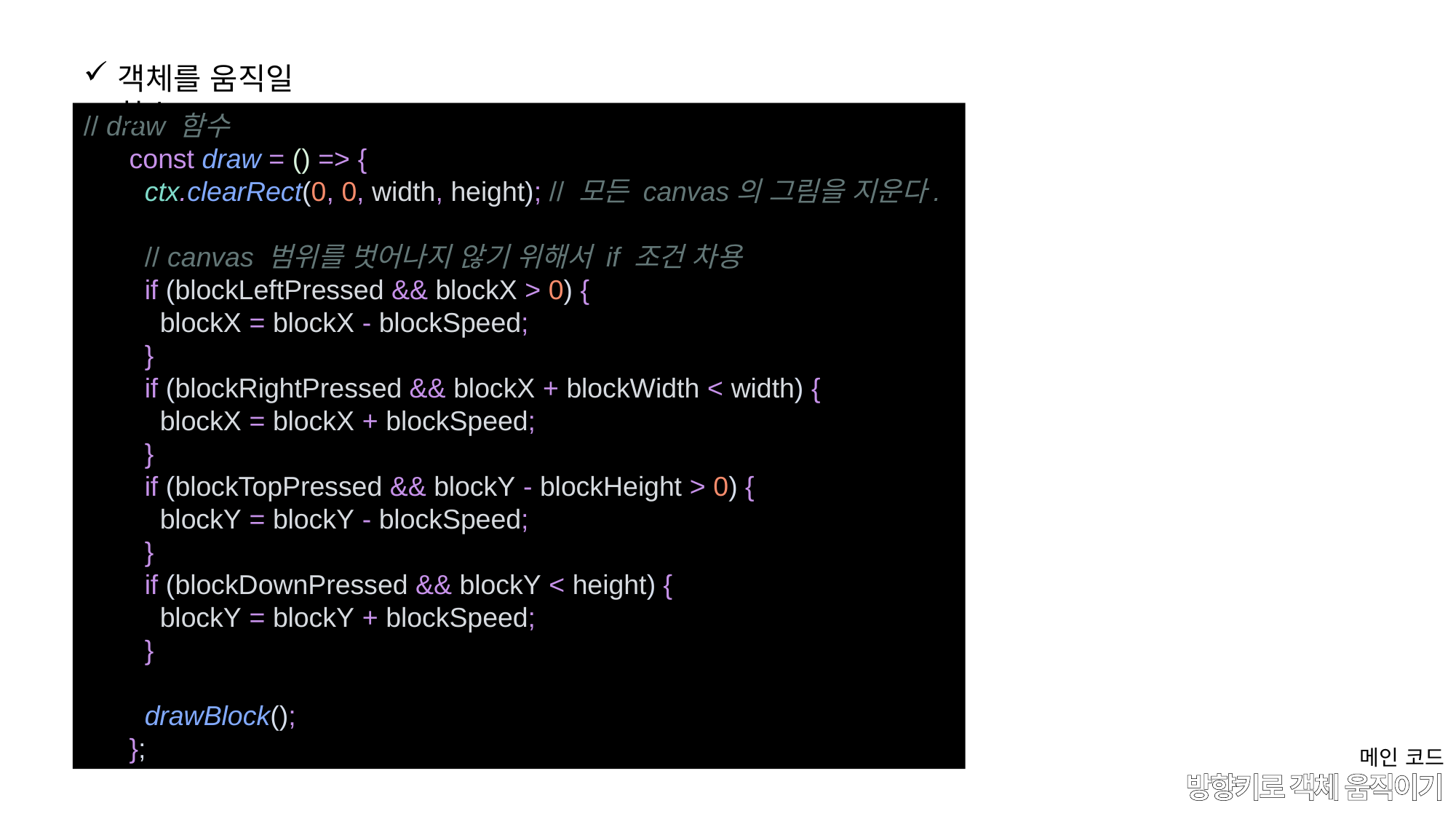

객체를 움직일 함수
// draw 함수
      const draw = () => {
        ctx.clearRect(0, 0, width, height); // 모든 canvas의 그림을 지운다.
        // canvas 범위를 벗어나지 않기 위해서 if 조건 차용
        if (blockLeftPressed && blockX > 0) {
          blockX = blockX - blockSpeed;
        }
        if (blockRightPressed && blockX + blockWidth < width) {
          blockX = blockX + blockSpeed;
        }
        if (blockTopPressed && blockY - blockHeight > 0) {
          blockY = blockY - blockSpeed;
        }
        if (blockDownPressed && blockY < height) {
          blockY = blockY + blockSpeed;
        }
        drawBlock();
      };
메인 코드
# 방향키로 객체 움직이기